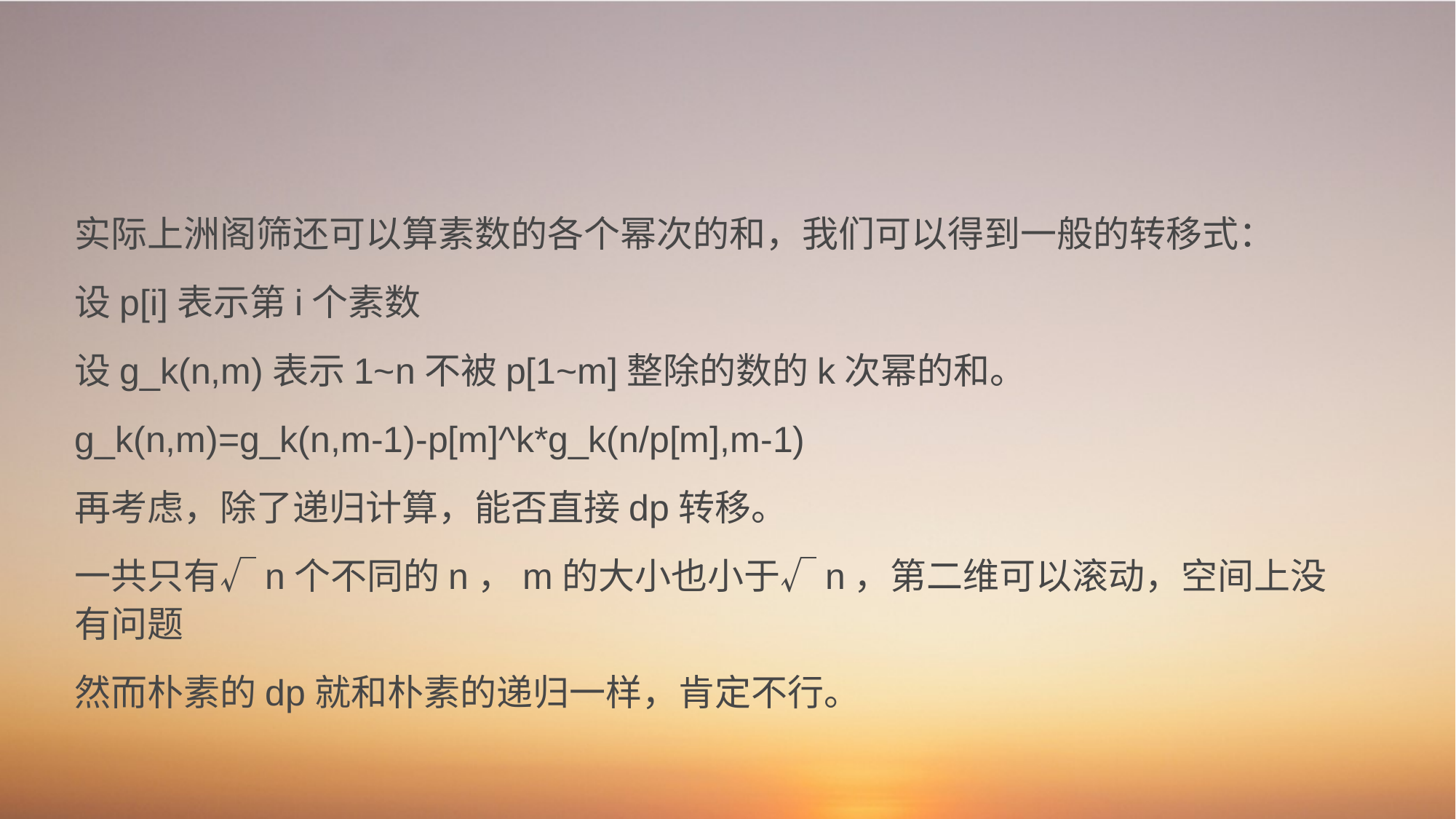

实际上洲阁筛还可以算素数的各个幂次的和，我们可以得到一般的转移式：
设p[i]表示第i个素数
设g_k(n,m)表示1~n不被p[1~m]整除的数的k次幂的和。
g_k(n,m)=g_k(n,m-1)-p[m]^k*g_k(n/p[m],m-1)
再考虑，除了递归计算，能否直接dp转移。
一共只有√n个不同的n，m的大小也小于√n，第二维可以滚动，空间上没有问题
然而朴素的dp就和朴素的递归一样，肯定不行。